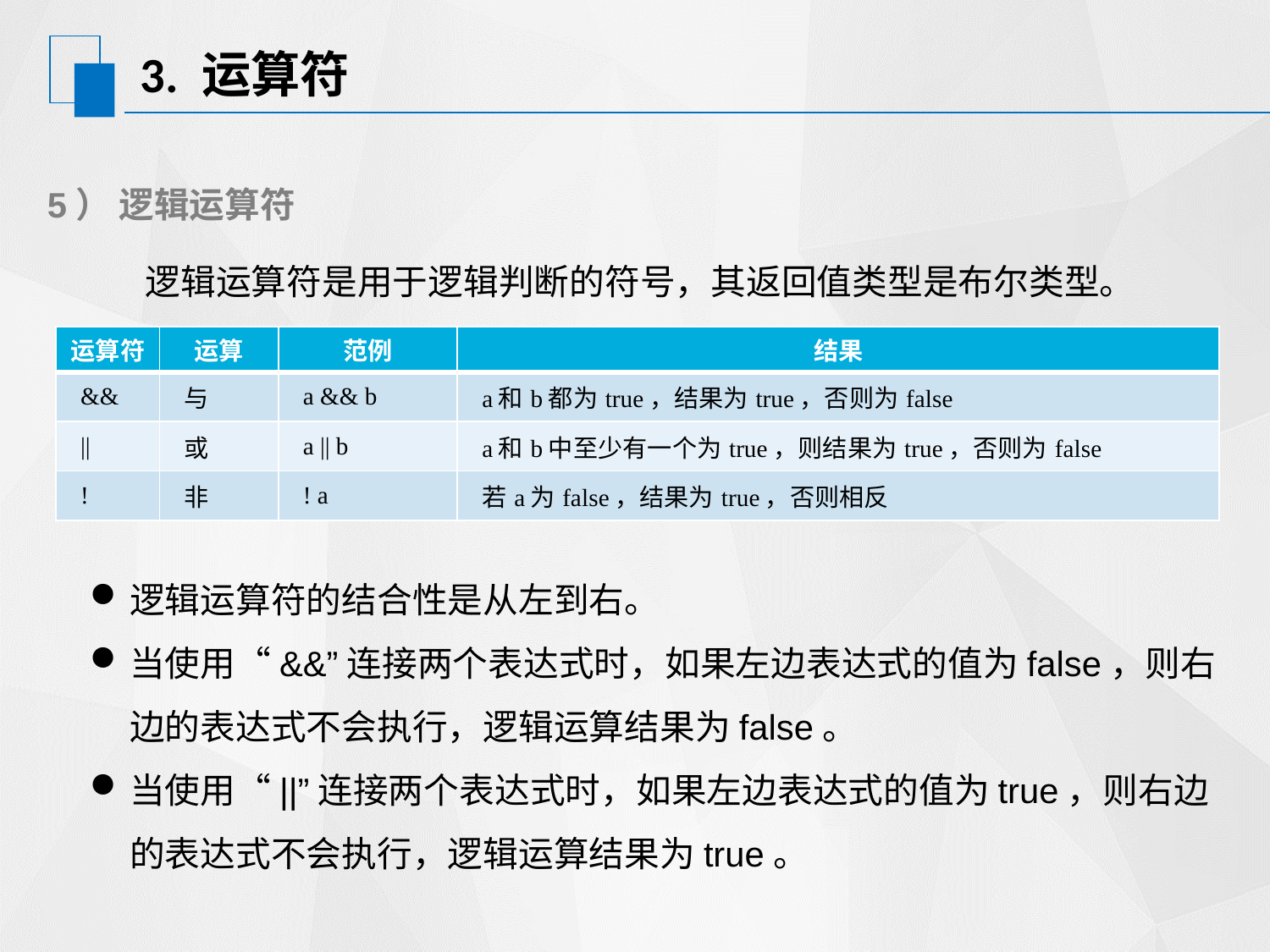

# 3. 运算符
5） 逻辑运算符
      逻辑运算符是用于逻辑判断的符号，其返回值类型是布尔类型。

| 运算符 | 运算 | 范例 | 结果 |
| --- | --- | --- | --- |
| && | 与 | a && b | a和b都为true，结果为true，否则为false |
| || | 或 | a || b | a和b中至少有一个为true，则结果为true，否则为false |
| ! | 非 | ! a | 若a为false，结果为true，否则相反 |
逻辑运算符的结合性是从左到右。
当使用“&&”连接两个表达式时，如果左边表达式的值为false，则右边的表达式不会执行，逻辑运算结果为false。
当使用“||”连接两个表达式时，如果左边表达式的值为true，则右边的表达式不会执行，逻辑运算结果为true。